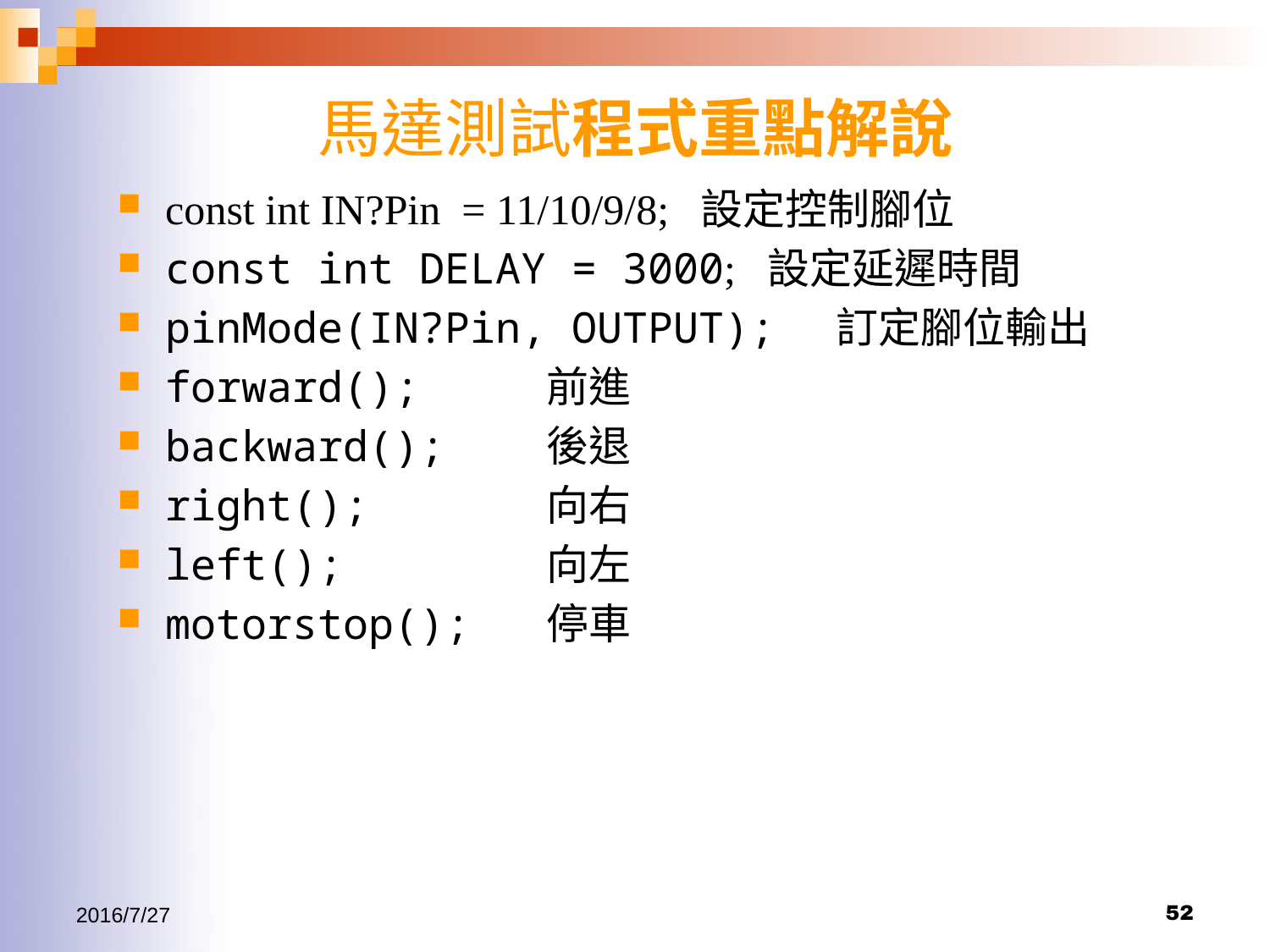

# 馬達測試程式重點解說
const int IN?Pin  = 11/10/9/8;  設定控制腳位
const int DELAY = 3000;  設定延遲時間
pinMode(IN?Pin, OUTPUT);  訂定腳位輸出
forward(); 	前進
backward();	後退
right();		向右
left();		向左
motorstop();	停車
2016/7/27
52